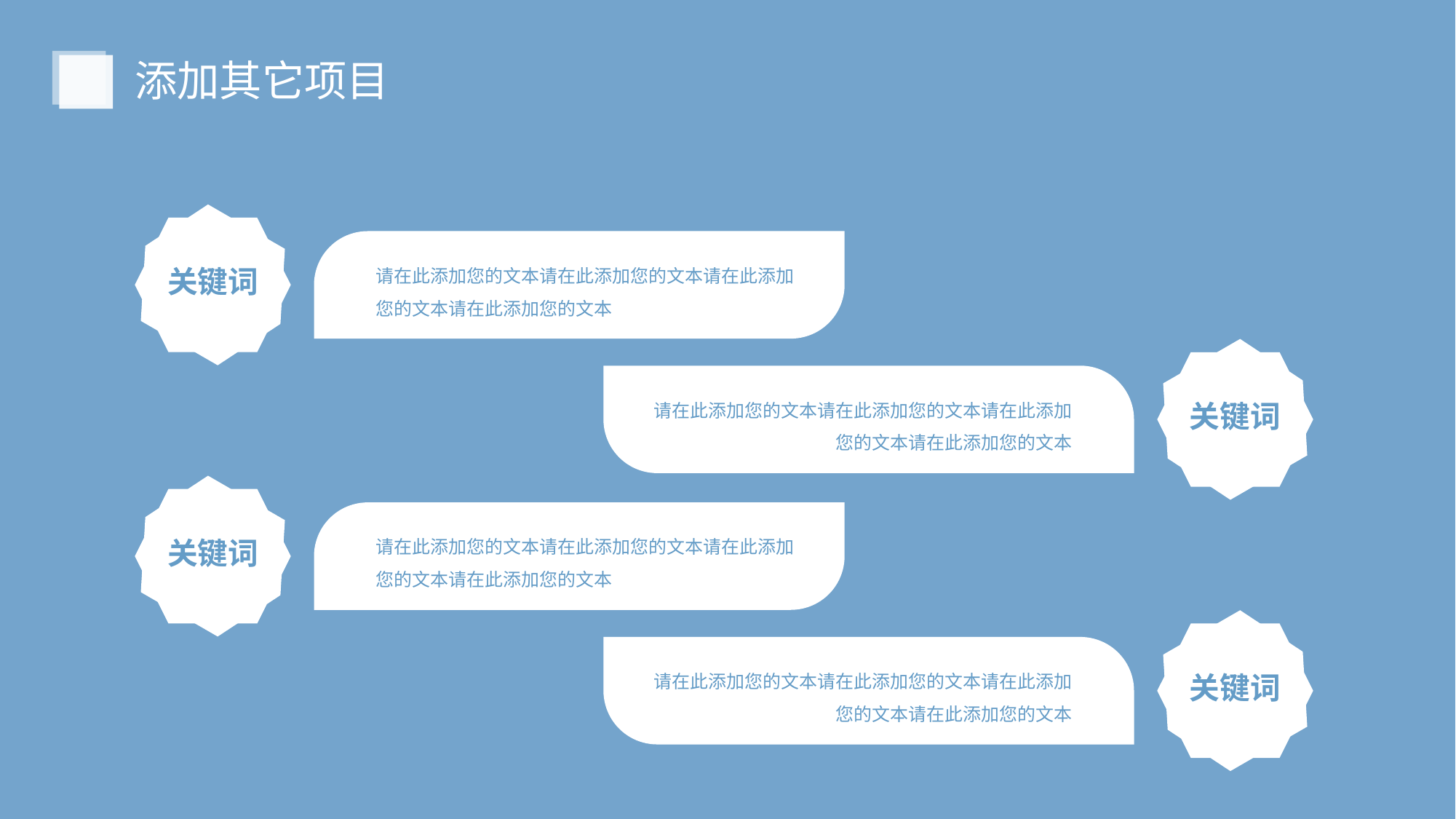

添加其它项目

请在此添加您的文本请在此添加您的文本请在此添加您的文本请在此添加您的文本
关键词

请在此添加您的文本请在此添加您的文本请在此添加您的文本请在此添加您的文本
关键词

请在此添加您的文本请在此添加您的文本请在此添加您的文本请在此添加您的文本
关键词

请在此添加您的文本请在此添加您的文本请在此添加您的文本请在此添加您的文本
关键词